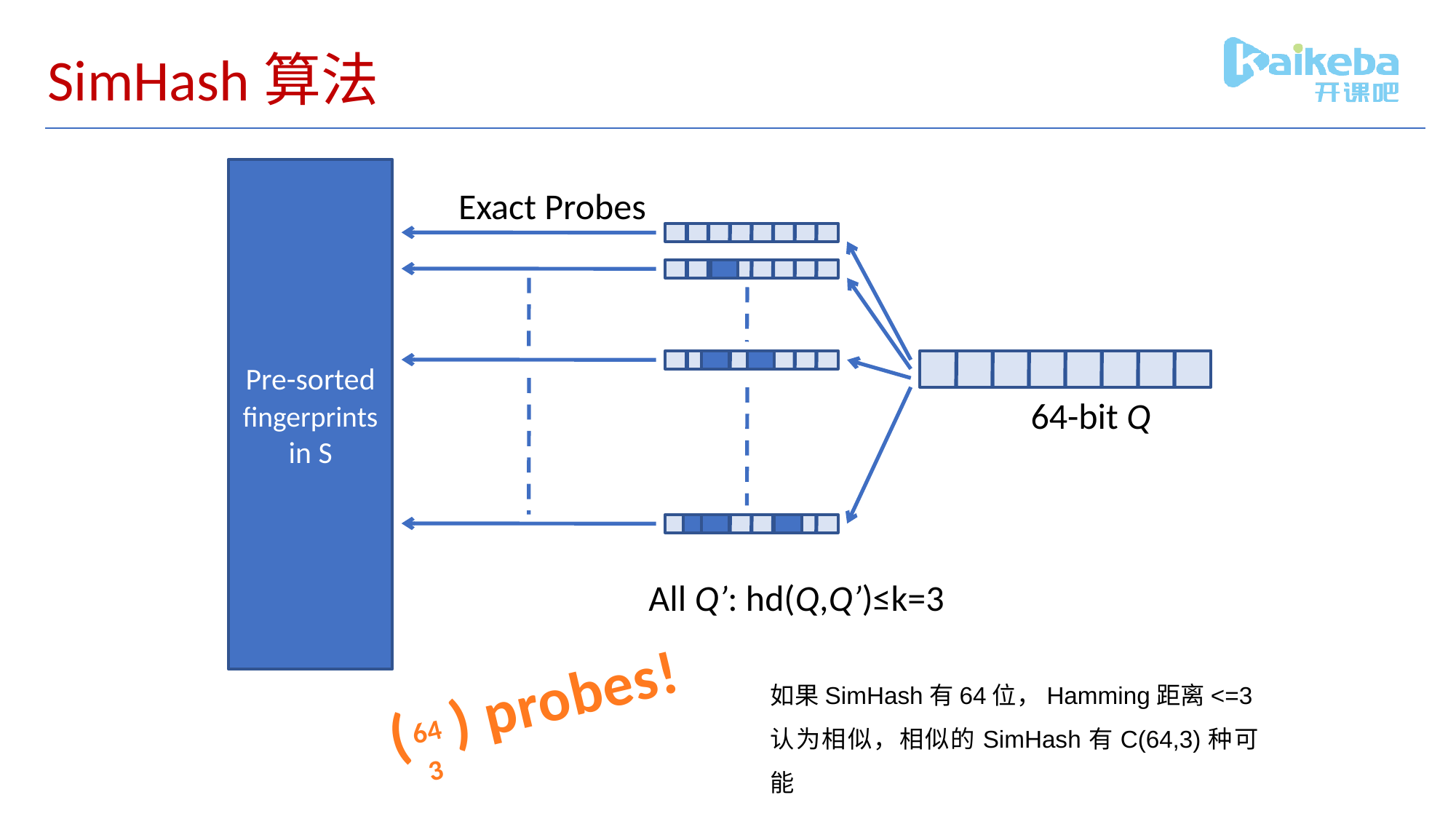

# SimHash算法
Pre-sorted fingerprints in S
Exact Probes

64-bit Q

All Q’: hd(Q,Q’)≤k=3
(   ) probes!
64
3
如果SimHash有64位，Hamming距离<=3认为相似，相似的SimHash有C(64,3)种可能